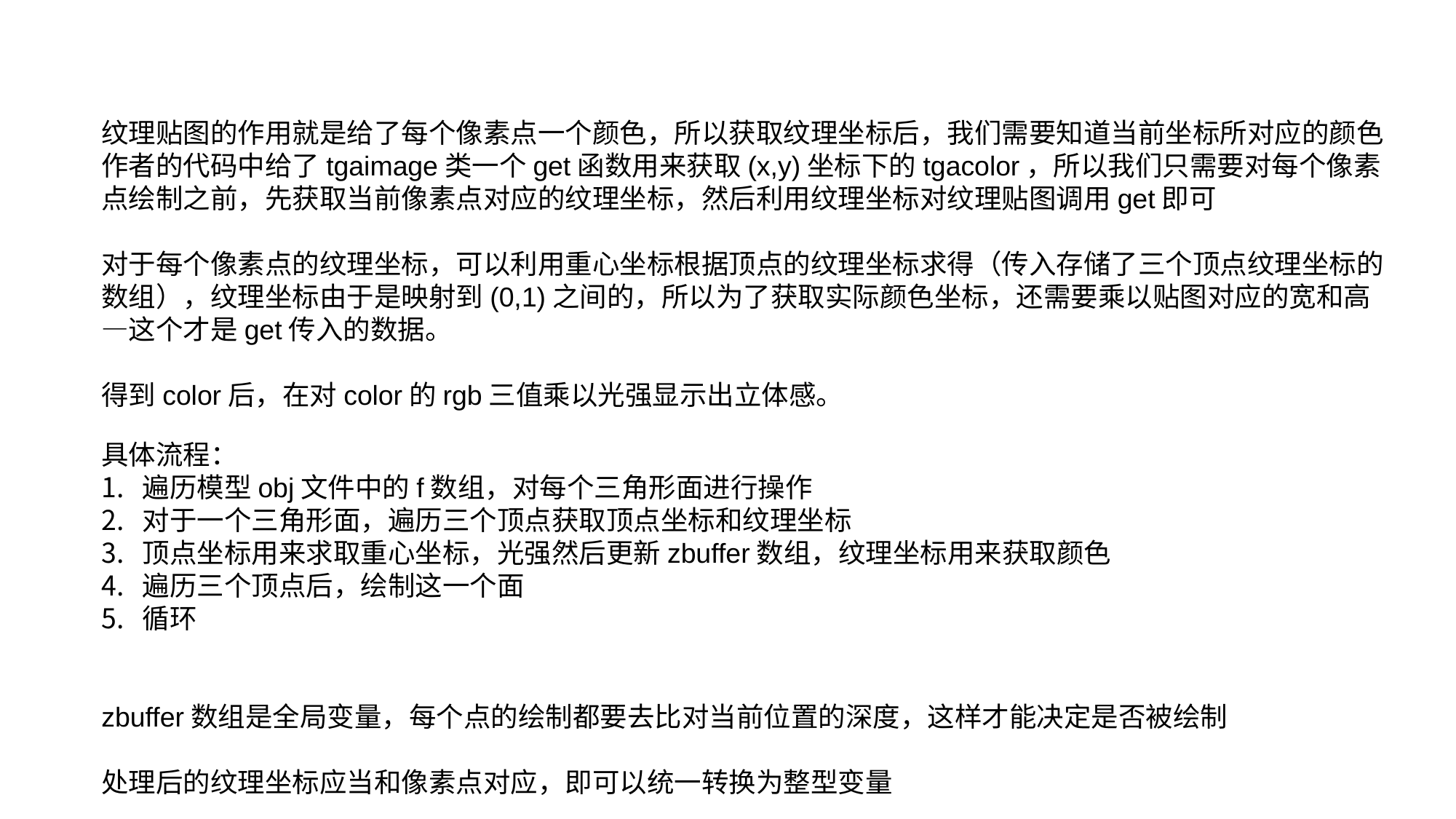

纹理贴图的作用就是给了每个像素点一个颜色，所以获取纹理坐标后，我们需要知道当前坐标所对应的颜色
作者的代码中给了tgaimage类一个get函数用来获取(x,y)坐标下的tgacolor，所以我们只需要对每个像素点绘制之前，先获取当前像素点对应的纹理坐标，然后利用纹理坐标对纹理贴图调用get即可

对于每个像素点的纹理坐标，可以利用重心坐标根据顶点的纹理坐标求得（传入存储了三个顶点纹理坐标的数组），纹理坐标由于是映射到(0,1)之间的，所以为了获取实际颜色坐标，还需要乘以贴图对应的宽和高—这个才是get传入的数据。

得到color后，在对color的rgb三值乘以光强显示出立体感。
具体流程：
遍历模型obj文件中的f数组，对每个三角形面进行操作
对于一个三角形面，遍历三个顶点获取顶点坐标和纹理坐标
顶点坐标用来求取重心坐标，光强然后更新zbuffer数组，纹理坐标用来获取颜色
遍历三个顶点后，绘制这一个面
循环

zbuffer数组是全局变量，每个点的绘制都要去比对当前位置的深度，这样才能决定是否被绘制

处理后的纹理坐标应当和像素点对应，即可以统一转换为整型变量